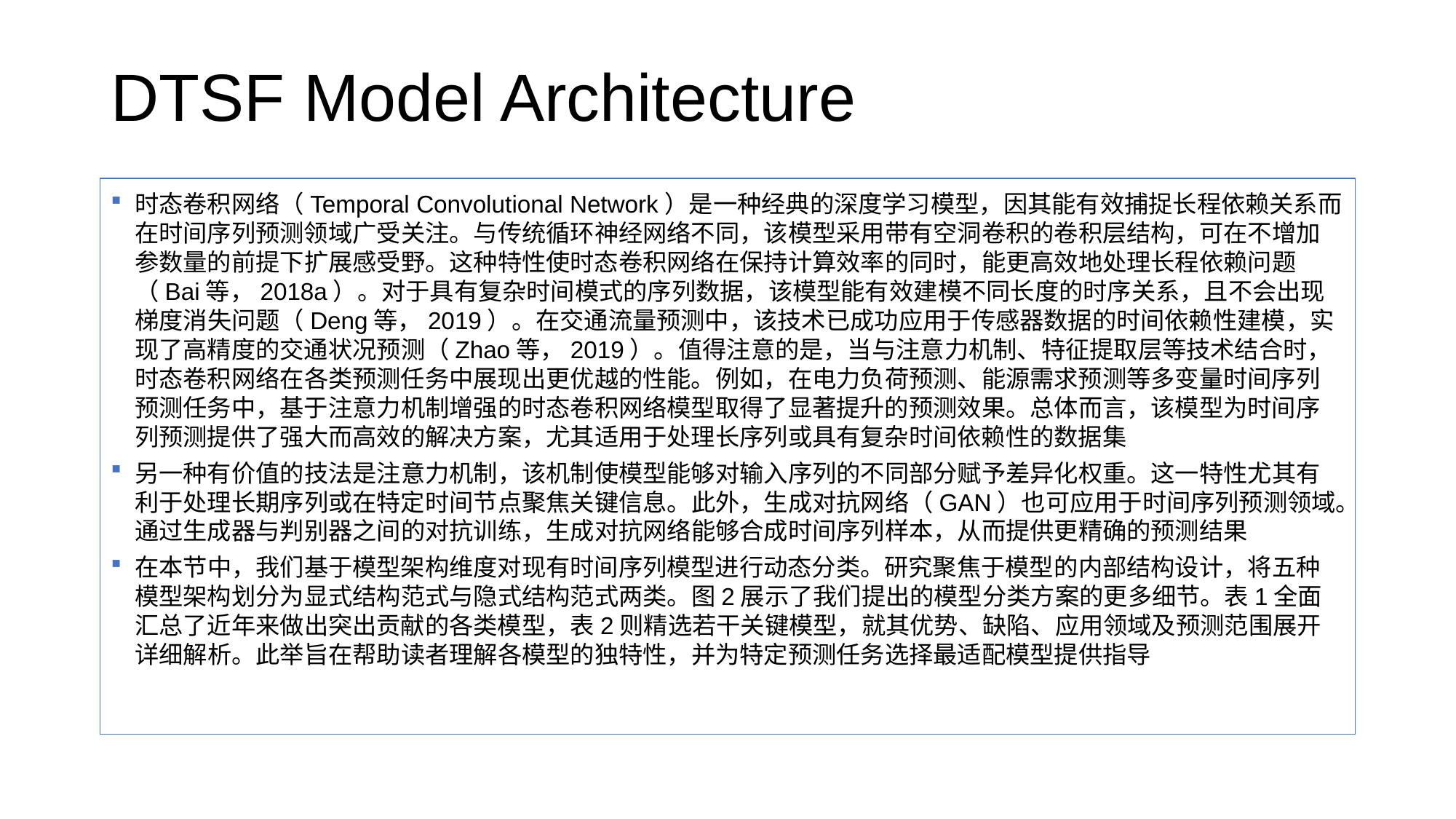

# DTSF Model Architecture
时态卷积网络（Temporal Convolutional Network）是一种经典的深度学习模型，因其能有效捕捉长程依赖关系而在时间序列预测领域广受关注。与传统循环神经网络不同，该模型采用带有空洞卷积的卷积层结构，可在不增加参数量的前提下扩展感受野。这种特性使时态卷积网络在保持计算效率的同时，能更高效地处理长程依赖问题（Bai等，2018a）。对于具有复杂时间模式的序列数据，该模型能有效建模不同长度的时序关系，且不会出现梯度消失问题（Deng等，2019）。在交通流量预测中，该技术已成功应用于传感器数据的时间依赖性建模，实现了高精度的交通状况预测（Zhao等，2019）。值得注意的是，当与注意力机制、特征提取层等技术结合时，时态卷积网络在各类预测任务中展现出更优越的性能。例如，在电力负荷预测、能源需求预测等多变量时间序列预测任务中，基于注意力机制增强的时态卷积网络模型取得了显著提升的预测效果。总体而言，该模型为时间序列预测提供了强大而高效的解决方案，尤其适用于处理长序列或具有复杂时间依赖性的数据集
另一种有价值的技法是注意力机制，该机制使模型能够对输入序列的不同部分赋予差异化权重。这一特性尤其有利于处理长期序列或在特定时间节点聚焦关键信息。此外，生成对抗网络（GAN）也可应用于时间序列预测领域。通过生成器与判别器之间的对抗训练，生成对抗网络能够合成时间序列样本，从而提供更精确的预测结果
在本节中，我们基于模型架构维度对现有时间序列模型进行动态分类。研究聚焦于模型的内部结构设计，将五种模型架构划分为显式结构范式与隐式结构范式两类。图2展示了我们提出的模型分类方案的更多细节。表1全面汇总了近年来做出突出贡献的各类模型，表2则精选若干关键模型，就其优势、缺陷、应用领域及预测范围展开详细解析。此举旨在帮助读者理解各模型的独特性，并为特定预测任务选择最适配模型提供指导